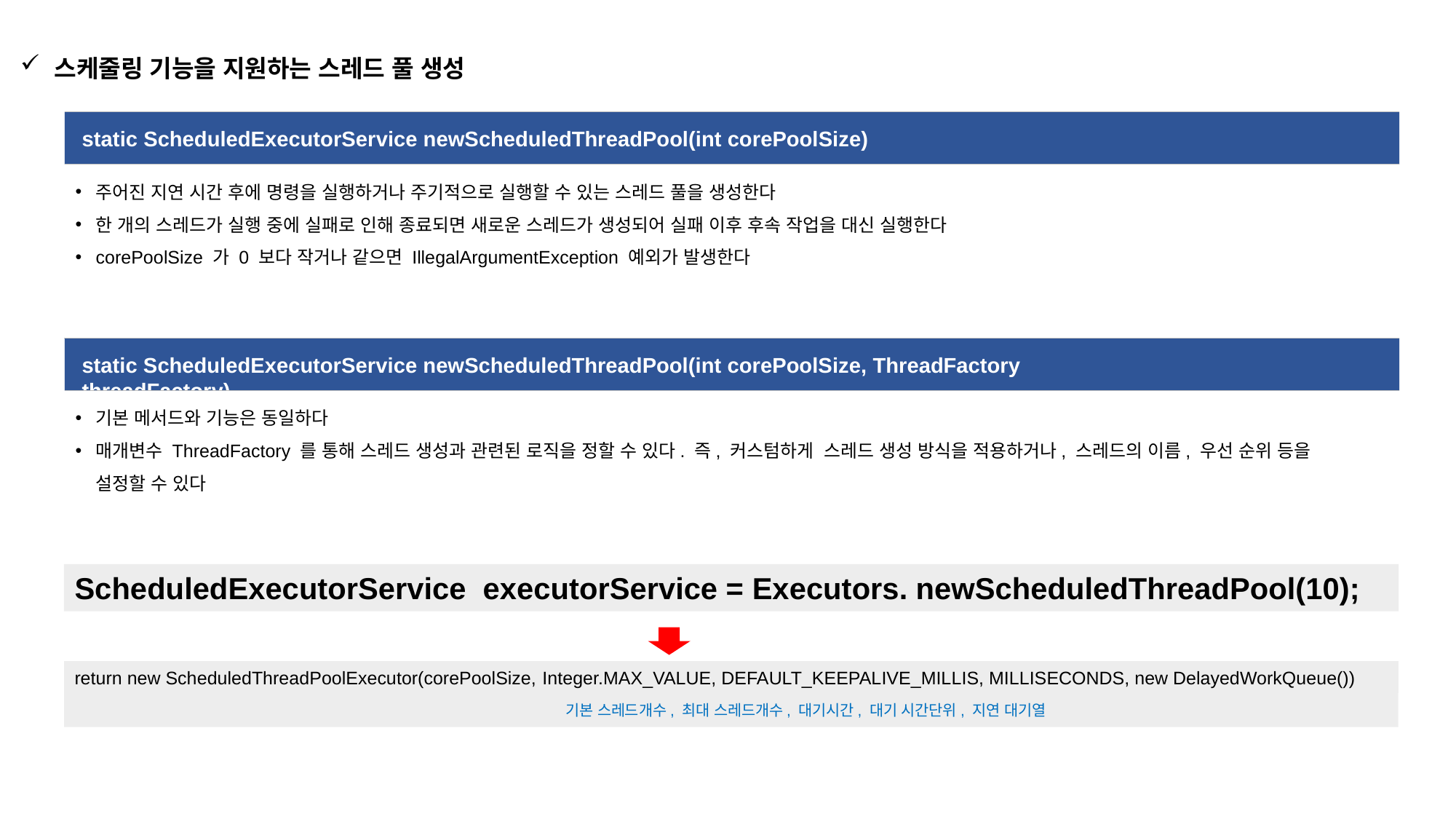

스케줄링 기능을 지원하는 스레드 풀 생성

static ScheduledExecutorService newScheduledThreadPool(int corePoolSize)
주어진 지연 시간 후에 명령을 실행하거나 주기적으로 실행할 수 있는 스레드 풀을 생성한다
한 개의 스레드가 실행 중에 실패로 인해 종료되면 새로운 스레드가 생성되어 실패 이후 후속 작업을 대신 실행한다
corePoolSize 가 0 보다 작거나 같으면 IllegalArgumentException 예외가 발생한다

static ScheduledExecutorService newScheduledThreadPool(int corePoolSize, ThreadFactory threadFactory)
기본 메서드와 기능은 동일하다
매개변수 ThreadFactory 를 통해 스레드 생성과 관련된 로직을 정할 수 있다. 즉, 커스텀하게  스레드 생성 방식을 적용하거나, 스레드의 이름, 우선 순위 등을 설정할 수 있다
ScheduledExecutorService  executorService = Executors. newScheduledThreadPool(10);

return new ScheduledThreadPoolExecutor(corePoolSize, Integer.MAX_VALUE, DEFAULT_KEEPALIVE_MILLIS, MILLISECONDS, new DelayedWorkQueue())

기본 스레드개수, 최대 스레드개수, 대기시간, 대기 시간단위, 지연 대기열